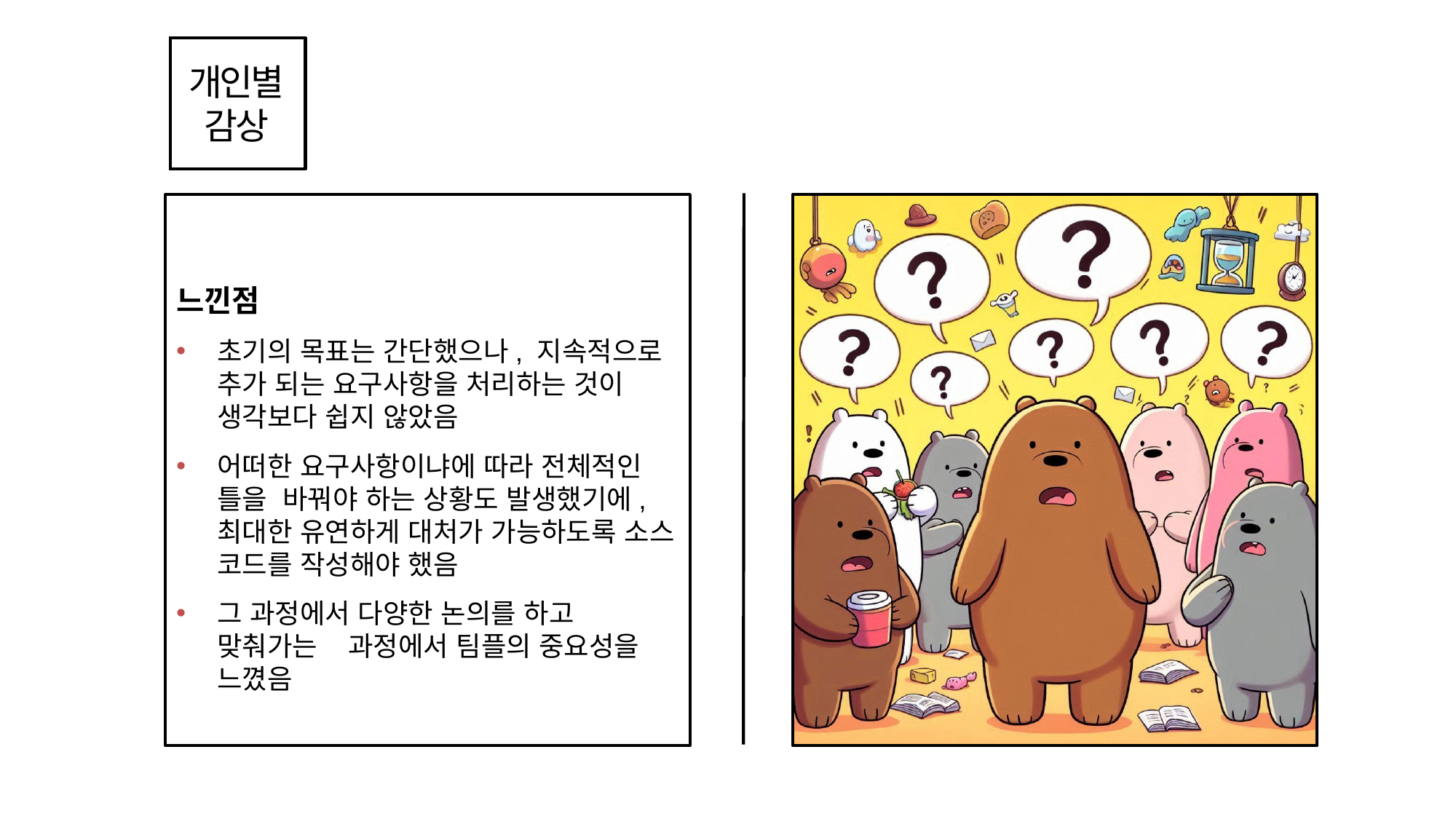

개인별
감상

느낀점
초기의 목표는 간단했으나, 지속적으로 추가 되는 요구사항을 처리하는 것이 생각보다 쉽지 않았음
어떠한 요구사항이냐에 따라 전체적인 틀을  바꿔야 하는 상황도 발생했기에, 최대한 유연하게 대처가 가능하도록 소스 코드를 작성해야 했음
그 과정에서 다양한 논의를 하고 맞춰가는    과정에서 팀플의 중요성을 느꼈음